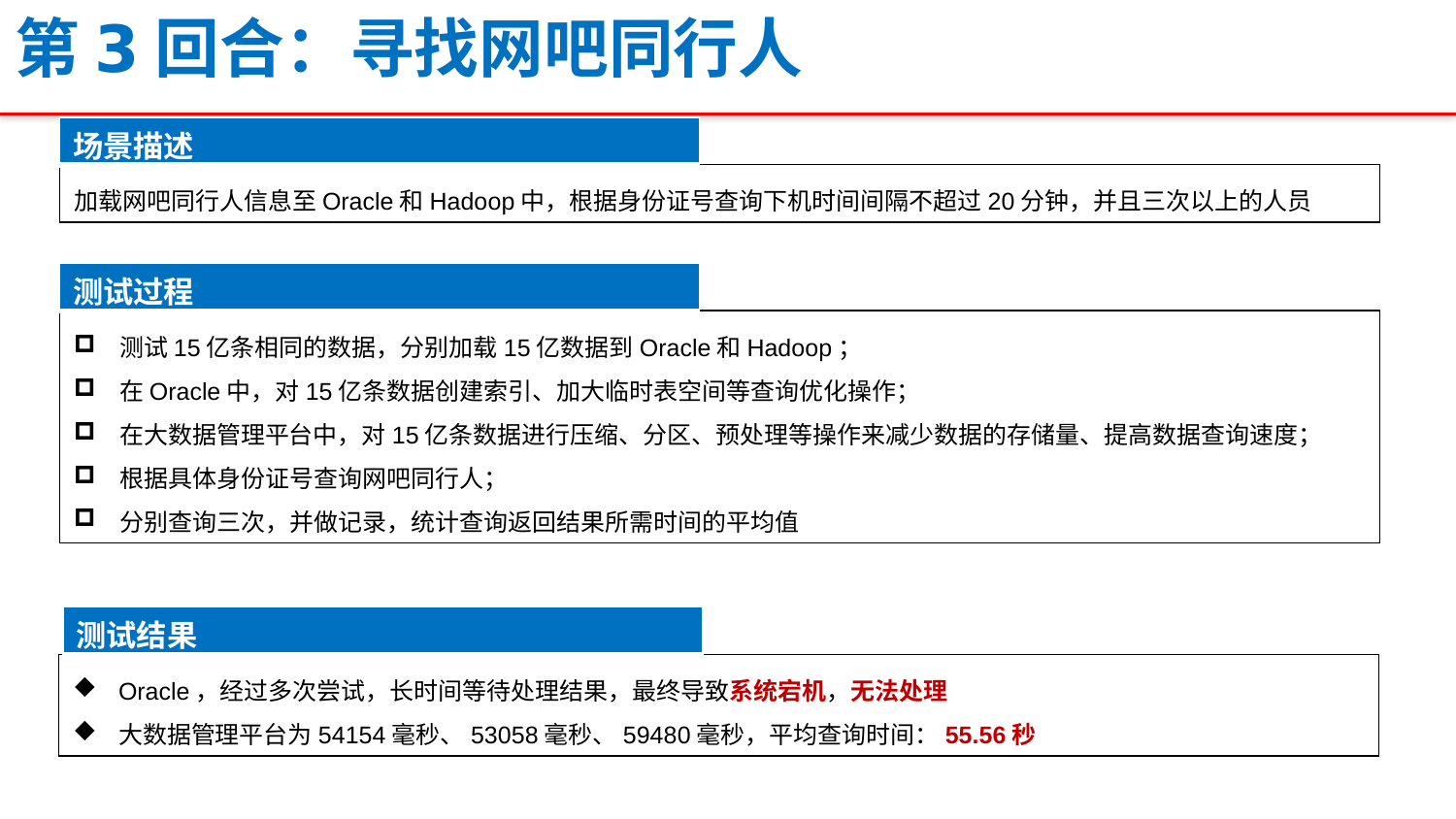

第3回合：寻找网吧同行人
| 场景描述 |
| --- |
加载网吧同行人信息至Oracle和Hadoop中，根据身份证号查询下机时间间隔不超过20分钟，并且三次以上的人员
| 测试过程 |
| --- |
测试15亿条相同的数据，分别加载15亿数据到Oracle和Hadoop；
在Oracle中，对15亿条数据创建索引、加大临时表空间等查询优化操作；
在大数据管理平台中，对15亿条数据进行压缩、分区、预处理等操作来减少数据的存储量、提高数据查询速度；
根据具体身份证号查询网吧同行人；
分别查询三次，并做记录，统计查询返回结果所需时间的平均值
| 测试结果 |
| --- |
Oracle，经过多次尝试，长时间等待处理结果，最终导致系统宕机，无法处理
大数据管理平台为54154毫秒、53058毫秒、59480毫秒，平均查询时间：55.56秒